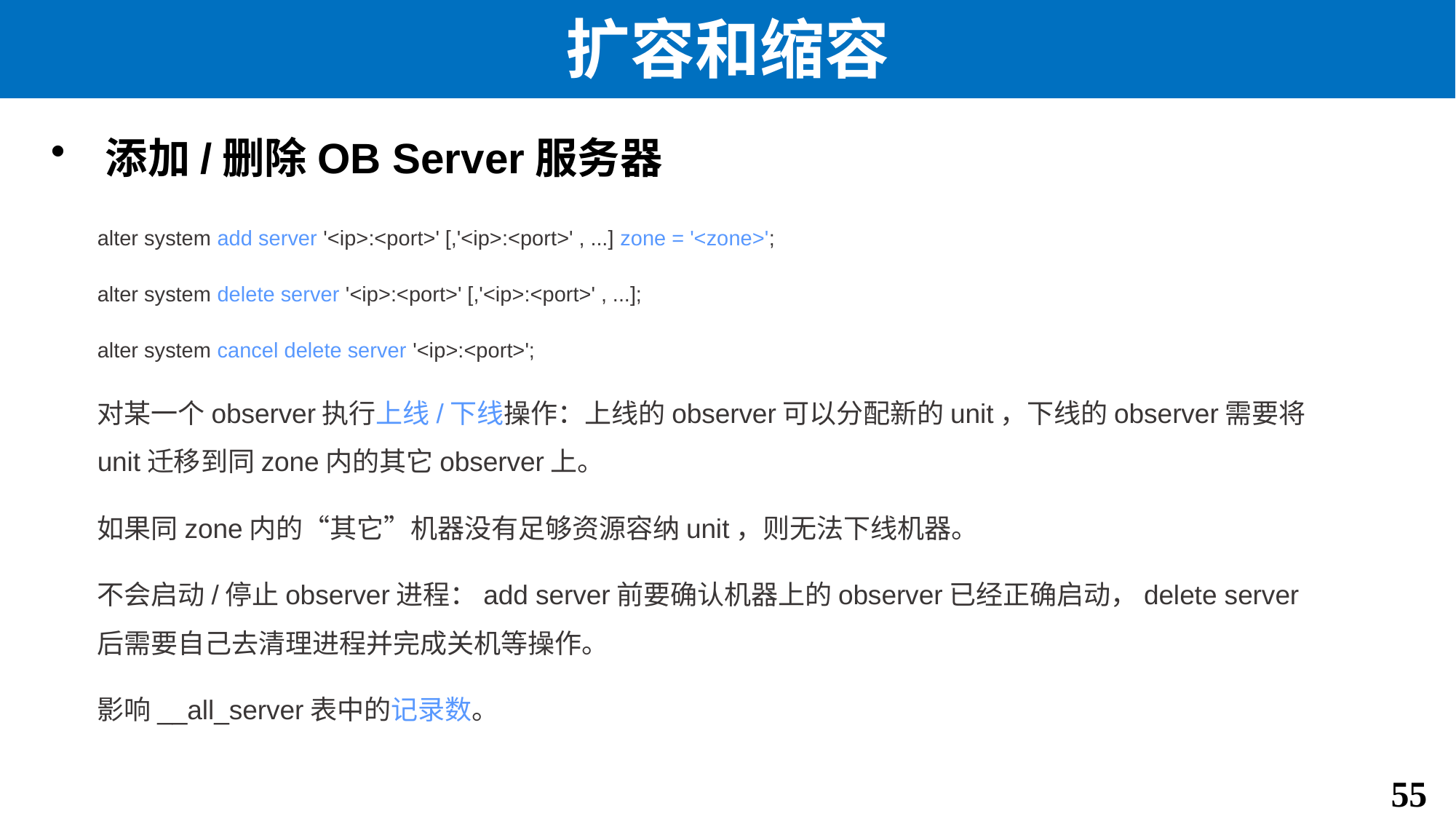

# 扩容和缩容
添加/删除OB Server服务器
alter system add server '<ip>:<port>' [,'<ip>:<port>' , ...] zone = '<zone>';
alter system delete server '<ip>:<port>' [,'<ip>:<port>' , ...];
alter system cancel delete server '<ip>:<port>';
对某一个observer执行上线/下线操作：上线的observer可以分配新的unit，下线的observer需要将unit迁移到同zone内的其它observer上。
如果同zone内的“其它”机器没有足够资源容纳unit，则无法下线机器。
不会启动/停止observer进程：add server前要确认机器上的observer已经正确启动，delete server后需要自己去清理进程并完成关机等操作。
影响__all_server表中的记录数。